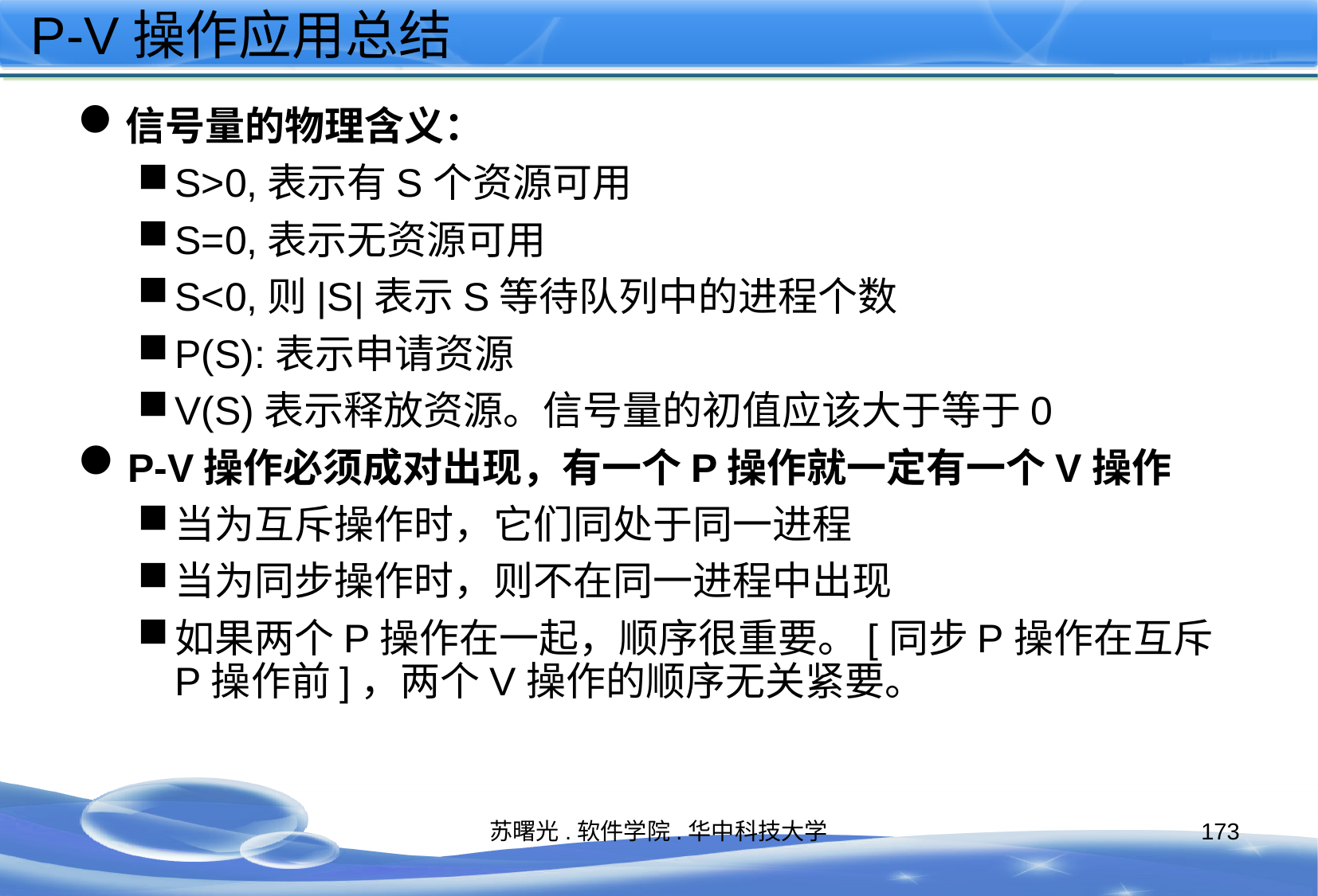

# P-V操作应用总结
信号量的物理含义：
S>0,表示有S个资源可用
S=0,表示无资源可用
S<0,则|S|表示S等待队列中的进程个数
P(S):表示申请资源
V(S)表示释放资源。信号量的初值应该大于等于0
P-V操作必须成对出现，有一个P操作就一定有一个V操作
当为互斥操作时，它们同处于同一进程
当为同步操作时，则不在同一进程中出现
如果两个P操作在一起，顺序很重要。[同步P操作在互斥P操作前]，两个V操作的顺序无关紧要。
苏曙光.软件学院.华中科技大学
173